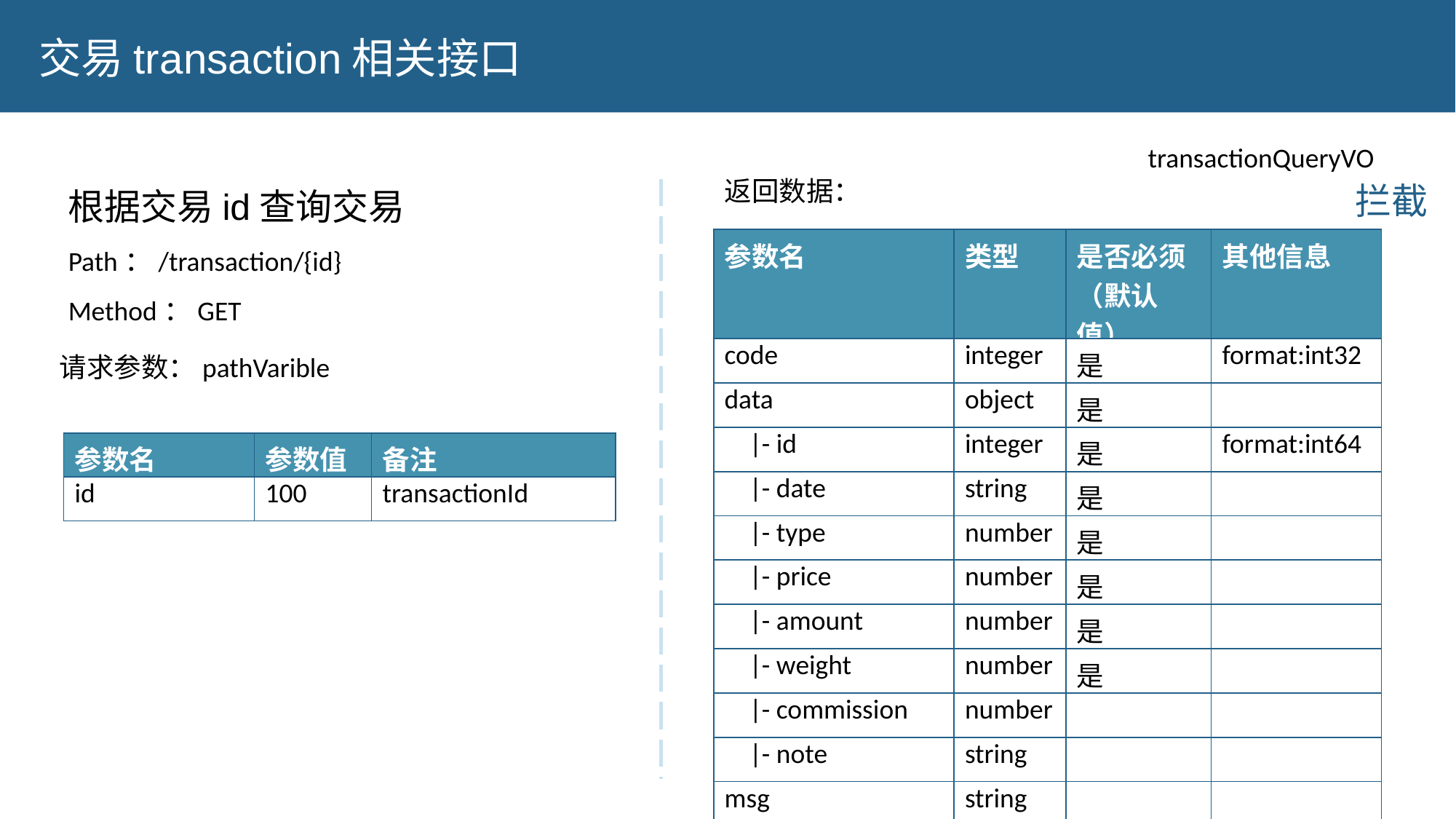

交易transaction相关接口
transactionQueryVO
根据交易id查询交易
Path：/transaction/{id}
Method：GET
返回数据：
拦截
| 参数名 | 类型 | 是否必须（默认值） | 其他信息 |
| --- | --- | --- | --- |
| code | integer | 是 | format:int32 |
| data | object | 是 |  |
| |- id | integer | 是 | format:int64 |
| |- date | string | 是 |  |
| |- type | number | 是 |  |
| |- price | number | 是 |  |
| |- amount | number | 是 |  |
| |- weight | number | 是 |  |
| |- commission | number |  |  |
| |- note | string |  |  |
| msg | string |  |  |
请求参数：pathVarible
| 参数名 | 参数值 | 备注 |
| --- | --- | --- |
| id | 100 | transactionId |